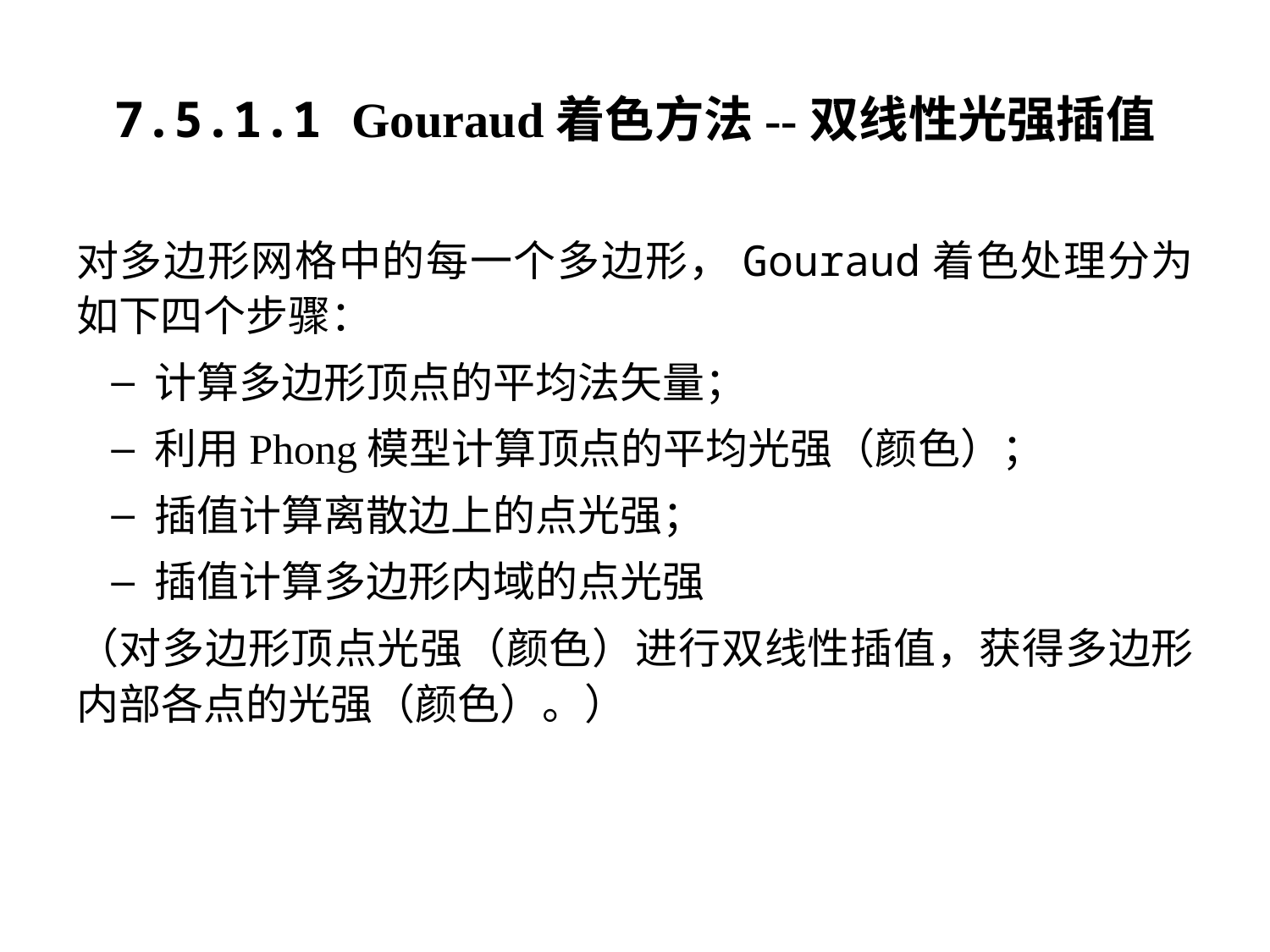

# 7.5.1.1 Gouraud着色方法--双线性光强插值
对多边形网格中的每一个多边形，Gouraud着色处理分为如下四个步骤：
 计算多边形顶点的平均法矢量；
 利用Phong模型计算顶点的平均光强（颜色）；
 插值计算离散边上的点光强；
 插值计算多边形内域的点光强
（对多边形顶点光强（颜色）进行双线性插值，获得多边形内部各点的光强（颜色）。）